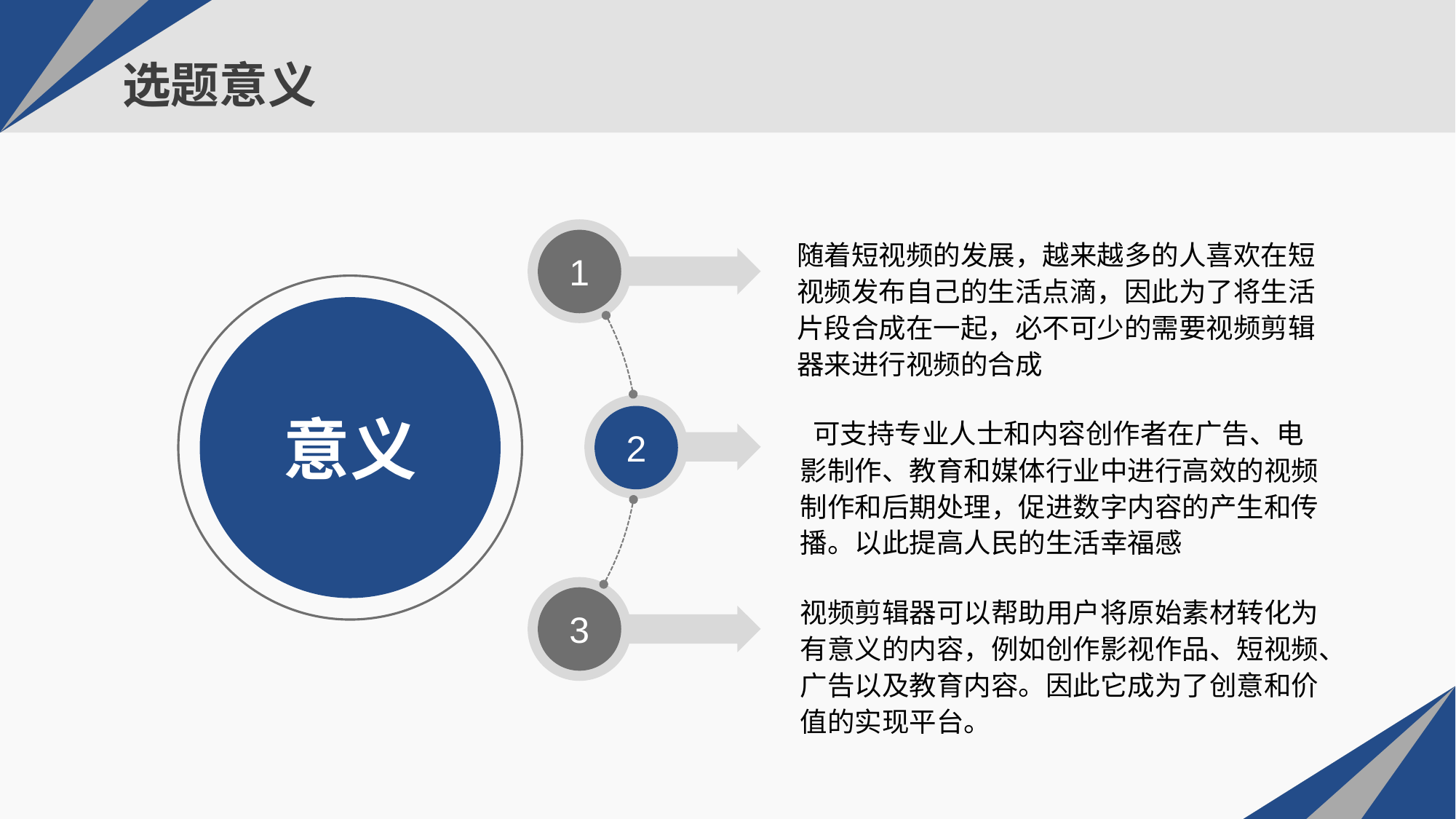

# 选题意义

随着短视频的发展，越来越多的人喜欢在短视频发布自己的生活点滴，因此为了将生活片段合成在一起，必不可少的需要视频剪辑器来进行视频的合成
1

2
意义
 可支持专业人士和内容创作者在广告、电影制作、教育和媒体行业中进行高效的视频制作和后期处理，促进数字内容的产生和传播。以此提高人民的生活幸福感

视频剪辑器可以帮助用户将原始素材转化为有意义的内容，例如创作影视作品、短视频、广告以及教育内容。因此它成为了创意和价值的实现平台。
3